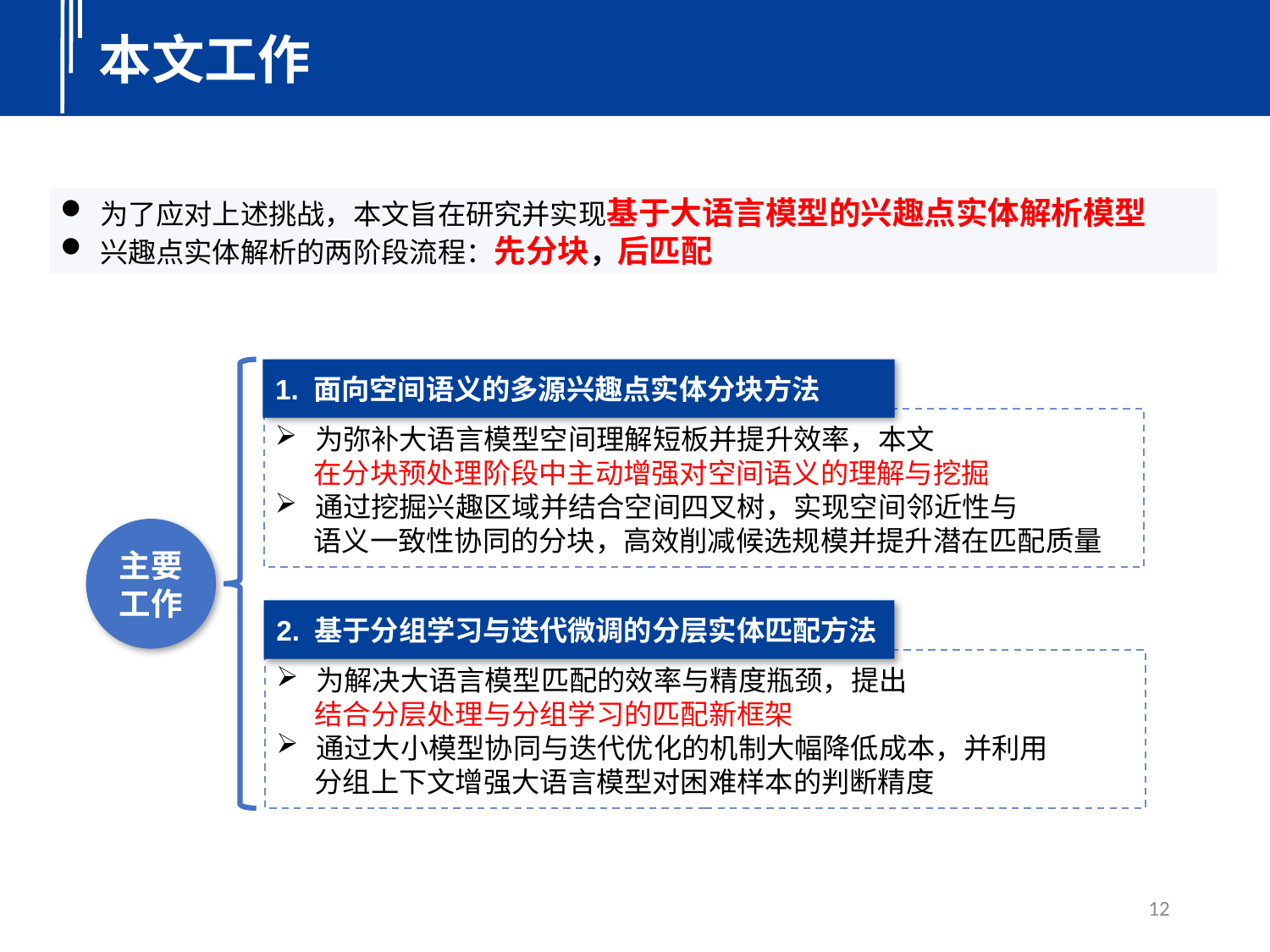

本文工作
为了应对上述挑战，本文旨在研究并实现基于大语言模型的兴趣点实体解析模型
兴趣点实体解析的两阶段流程：先分块，后匹配

1. 面向空间语义的多源兴趣点实体分块方法

为弥补大语言模型空间理解短板并提升效率，本文
     在分块预处理阶段中主动增强对空间语义的理解与挖掘
通过挖掘兴趣区域并结合空间四叉树，实现空间邻近性与
     语义一致性协同的分块，高效削减候选规模并提升潜在匹配质量
主要工作
2. 基于分组学习与迭代微调的分层实体匹配方法

为解决大语言模型匹配的效率与精度瓶颈，提出
     结合分层处理与分组学习的匹配新框架
通过大小模型协同与迭代优化的机制大幅降低成本，并利用
     分组上下文增强大语言模型对困难样本的判断精度
12